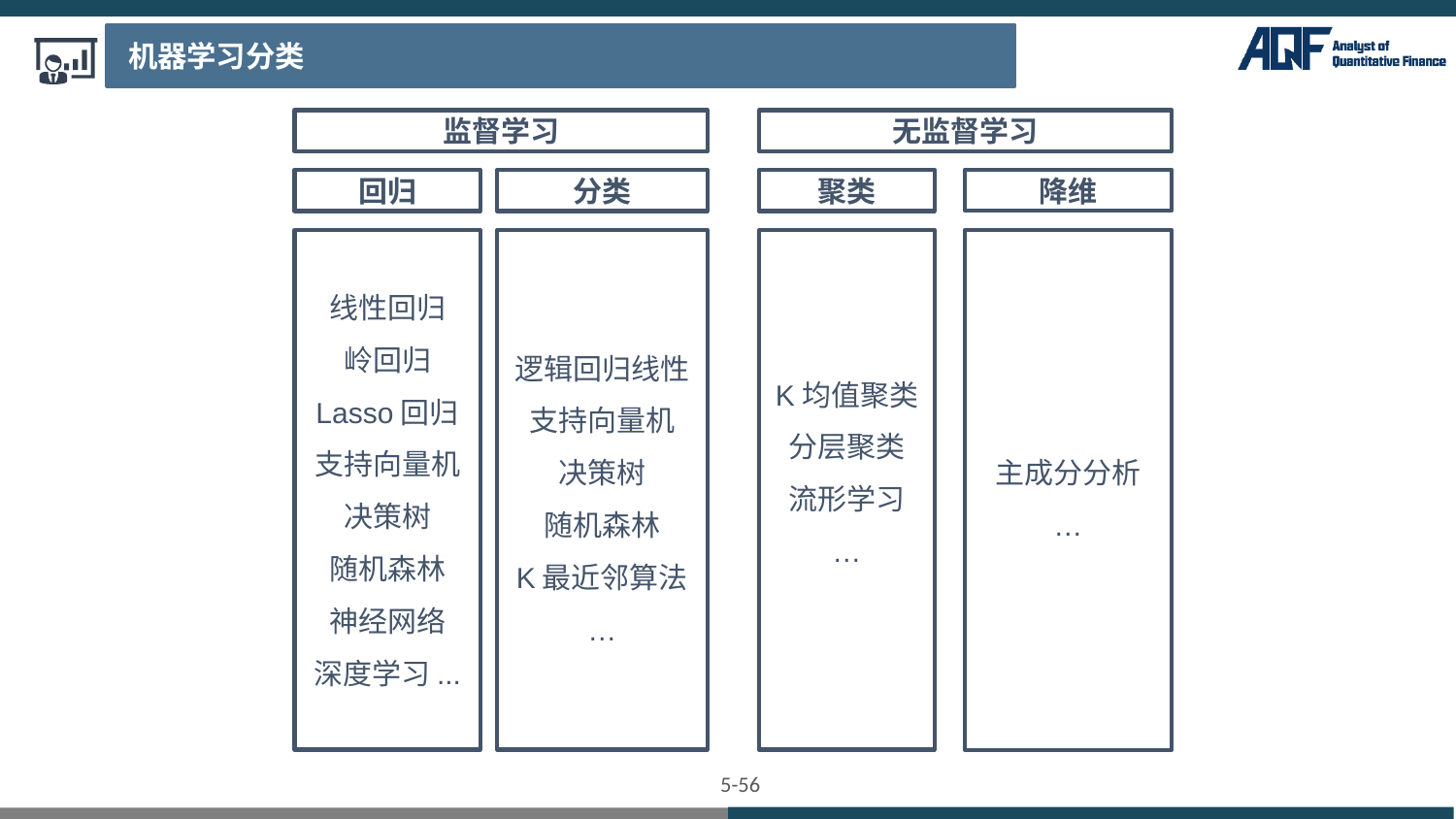

机器学习分类
监督学习
无监督学习
降维
回归
分类
聚类
主成分分析
…

线性回归
岭回归
Lasso回归
支持向量机
决策树
随机森林
神经网络
深度学习...

逻辑回归线性支持向量机
决策树
随机森林
K最近邻算法
…
K均值聚类
分层聚类
流形学习
…